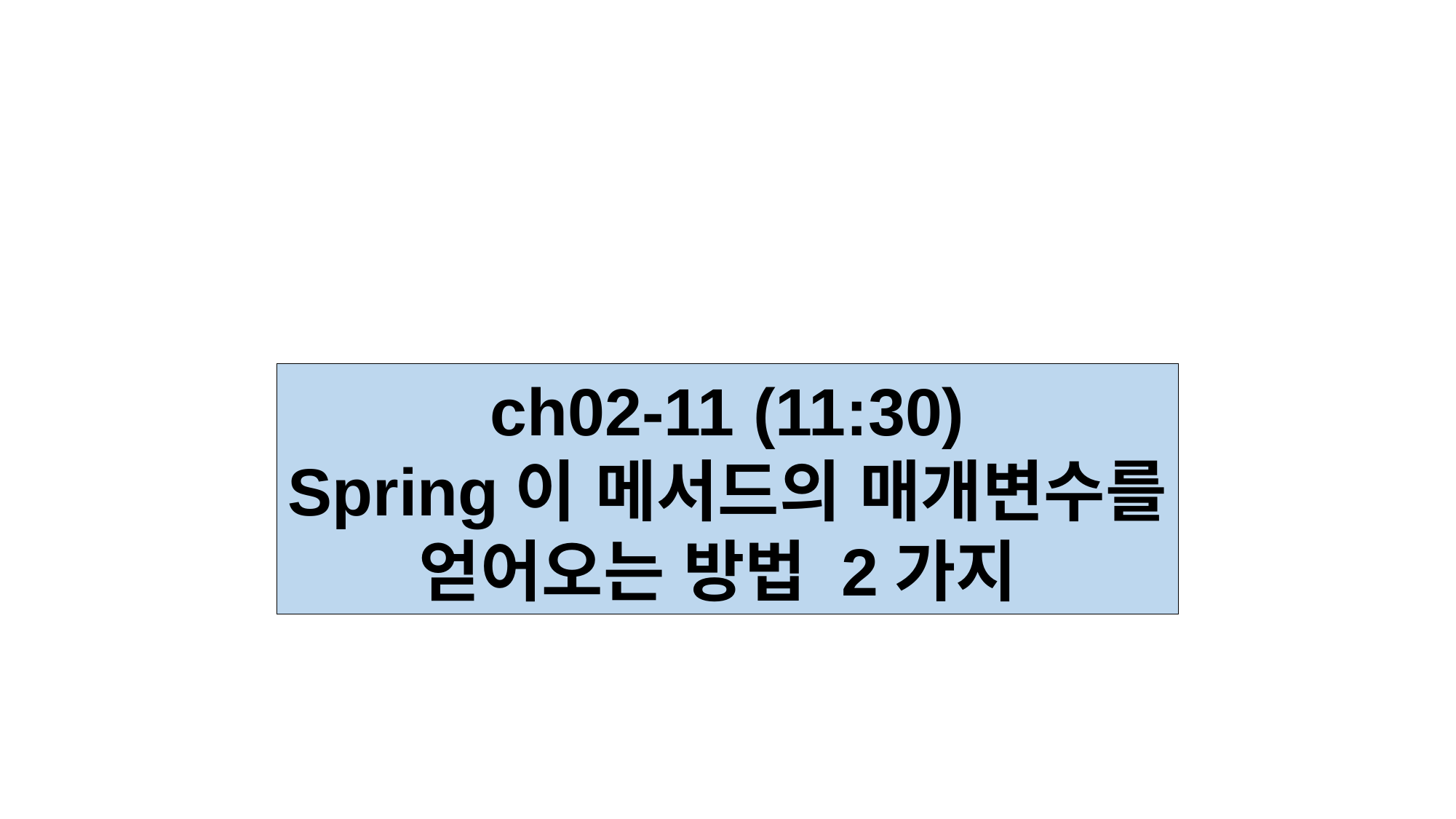

ch02-11 (11:30)
Spring이 메서드의 매개변수를
얻어오는 방법 2가지